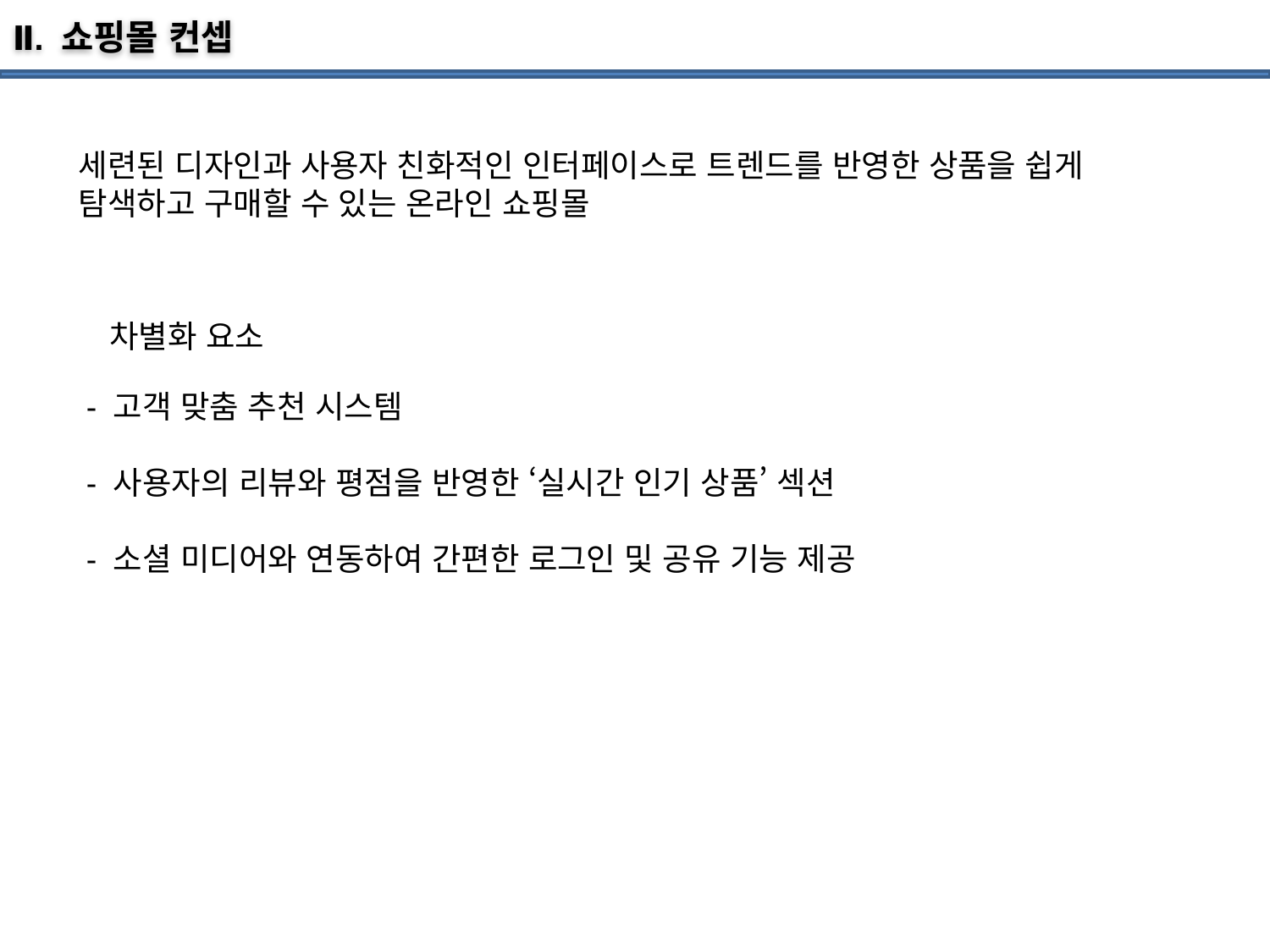

Ⅱ. 쇼핑몰 컨셉

세련된 디자인과 사용자 친화적인 인터페이스로 트렌드를 반영한 상품을 쉽게 탐색하고 구매할 수 있는 온라인 쇼핑몰
차별화 요소

 - 고객 맞춤 추천 시스템

 - 사용자의 리뷰와 평점을 반영한 ‘실시간 인기 상품’ 섹션

 - 소셜 미디어와 연동하여 간편한 로그인 및 공유 기능 제공